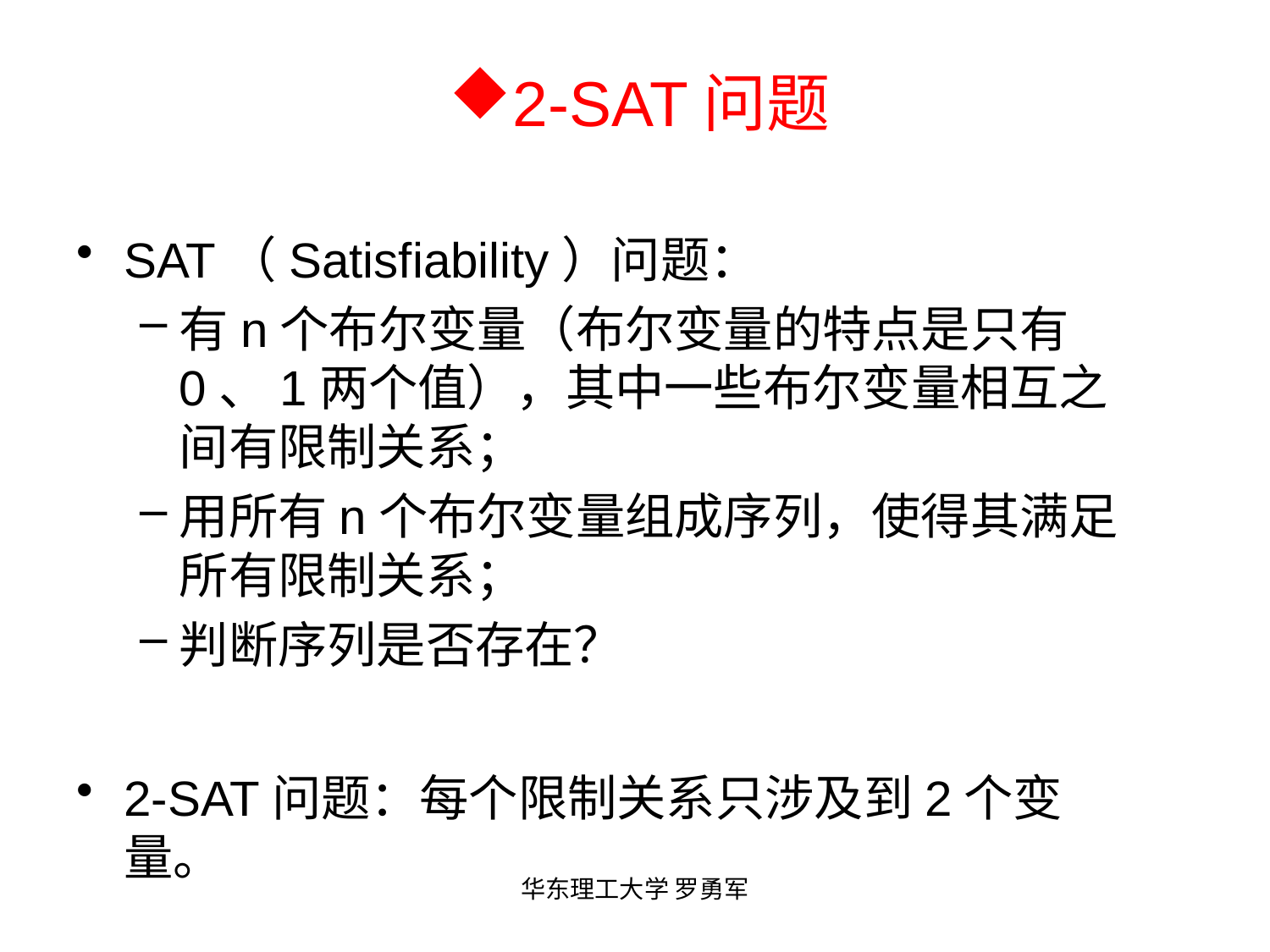

# 2-SAT问题
SAT（Satisfiability）问题：
有n个布尔变量（布尔变量的特点是只有0、1两个值），其中一些布尔变量相互之间有限制关系；
用所有n个布尔变量组成序列，使得其满足所有限制关系；
判断序列是否存在？

2-SAT问题：每个限制关系只涉及到2个变量。
华东理工大学 罗勇军